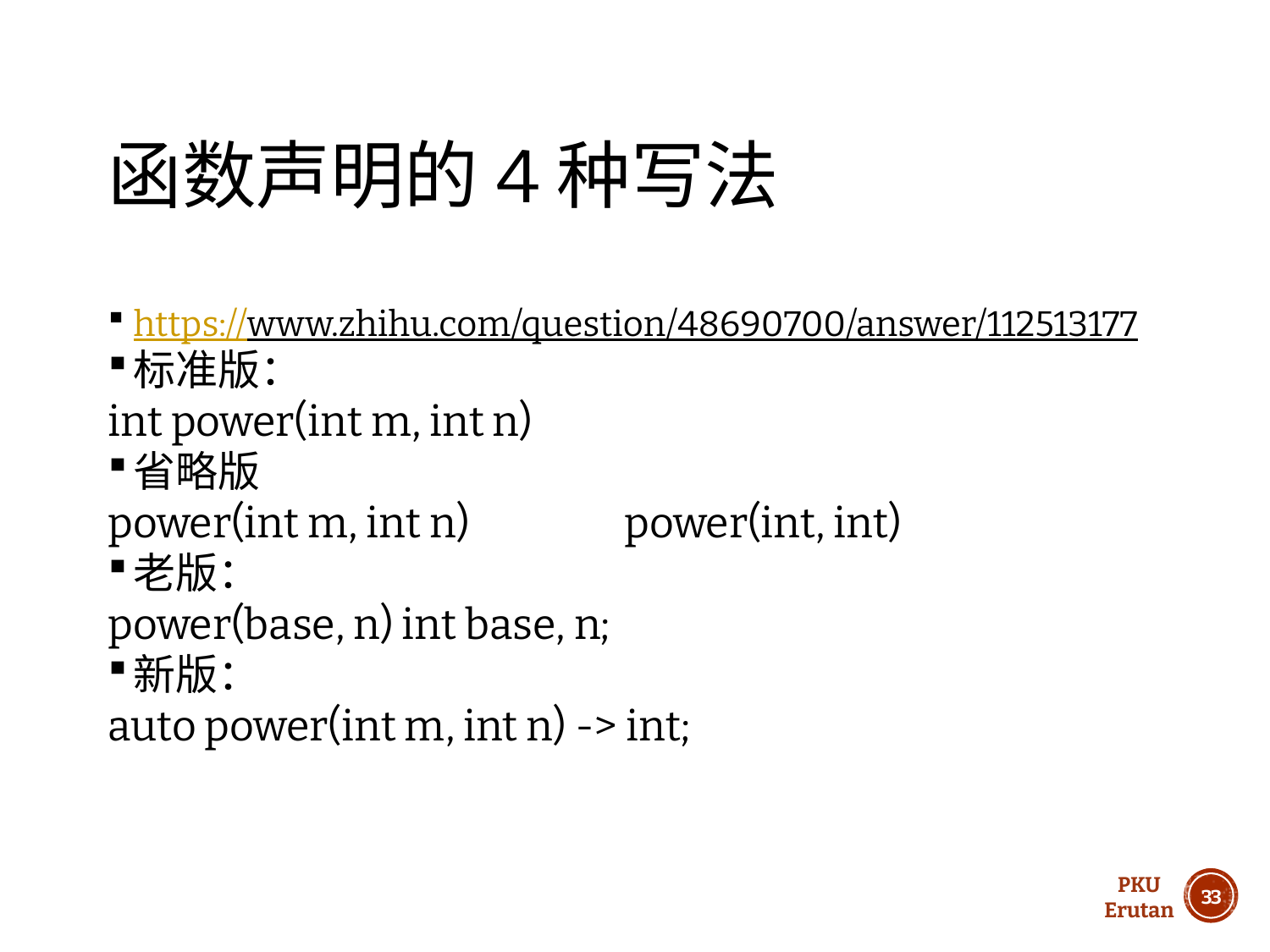

# 函数声明的4种写法
https://www.zhihu.com/question/48690700/answer/112513177
标准版：
int power(int m, int n)
省略版
power(int m, int n)		 power(int, int)
老版：
power(base, n) int base, n;
新版：
auto power(int m, int n) -> int;
PKU
Erutan
33